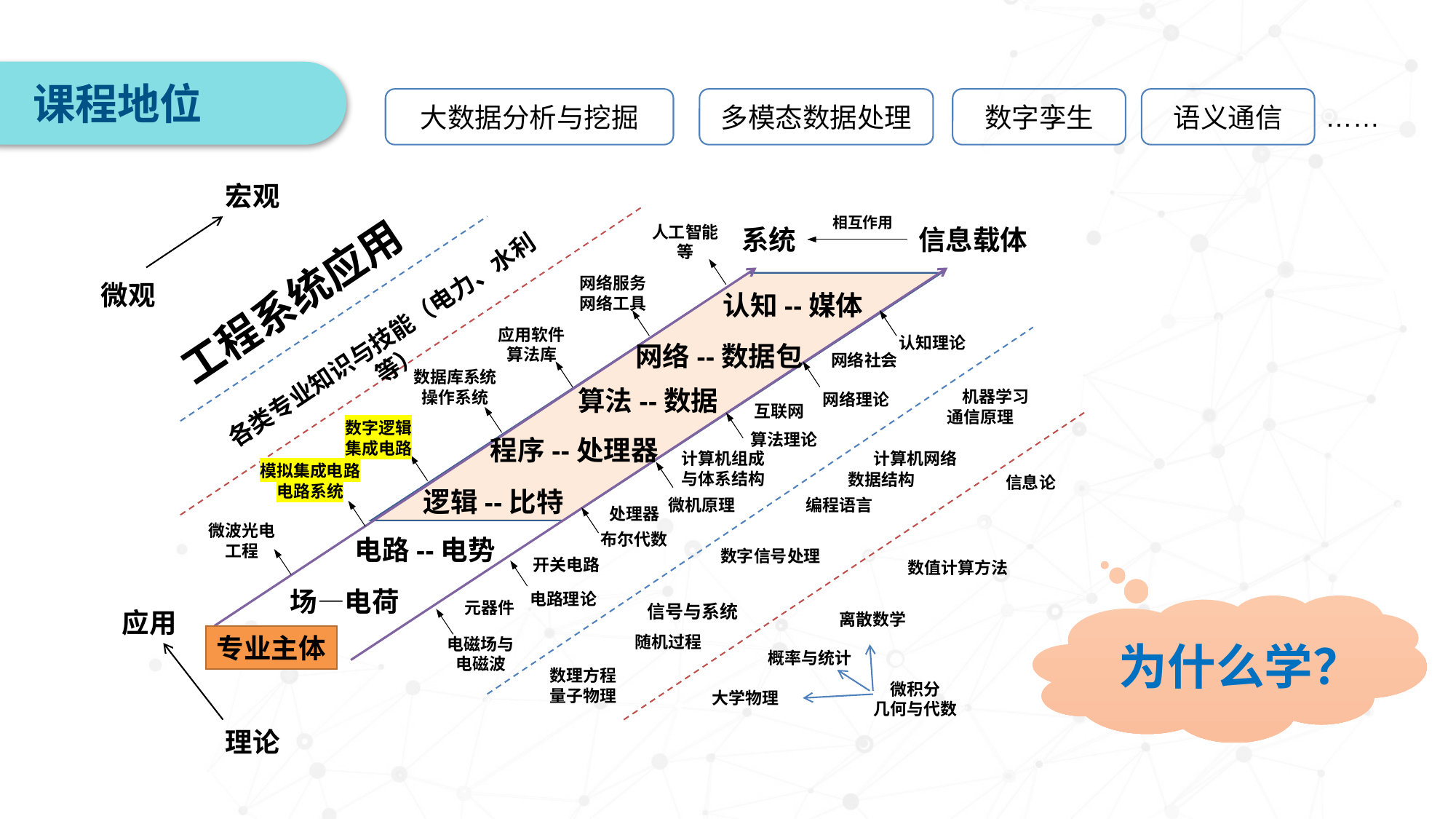

课程地位
大数据分析与挖掘
多模态数据处理
数字孪生
语义通信
……
宏观
相互作用
人工智能
等
系统
信息载体
网络服务
网络工具
工程系统应用
微观

认知--媒体
应用软件
算法库
各类专业知识与技能（电力、水利等）
认知理论
网络--数据包
网络社会
数据库系统
操作系统
算法--数据
       机器学习
通信原理
网络理论
互联网
数字逻辑
集成电路
信息论
离散数学
概率与统计
微积分
几何与代数
大学物理
数值计算方法
算法理论
程序--处理器
计算机组成
与体系结构
计算机网络
模拟集成电路
电路系统
数据结构
逻辑--比特
微机原理
编程语言
处理器
微波光电
工程
布尔代数
电路--电势
数字信号处理
开关电路
场—电荷
电路理论
元器件
信号与系统
为什么学？
应用
专业主体
随机过程
电磁场与
电磁波
数理方程
量子物理
理论
4